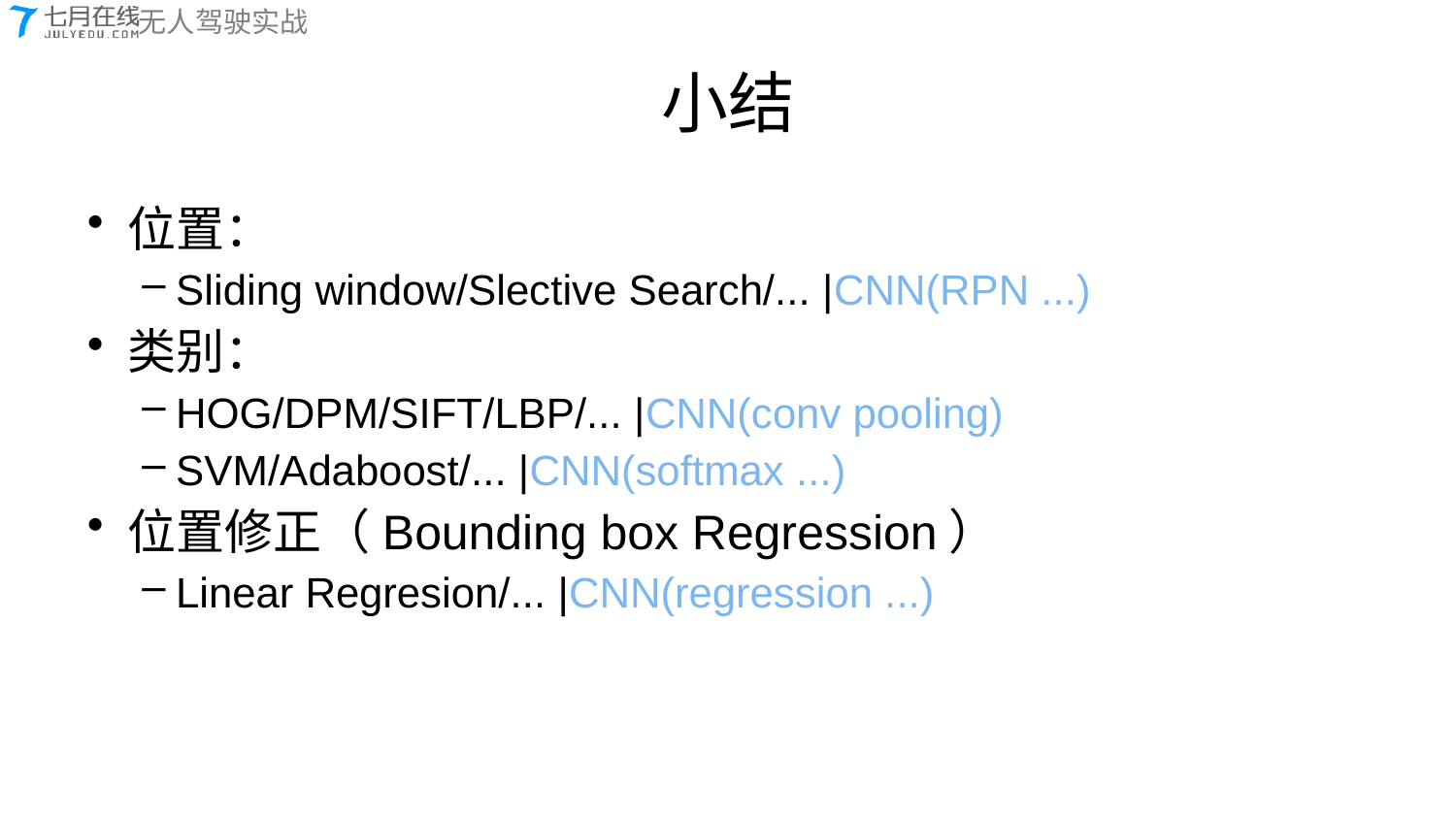

# 小结
位置：
Sliding window/Slective Search/... |CNN(RPN ...)
类别：
HOG/DPM/SIFT/LBP/... |CNN(conv pooling)
SVM/Adaboost/... |CNN(softmax ...)
位置修正（Bounding box Regression）
Linear Regresion/... |CNN(regression ...)